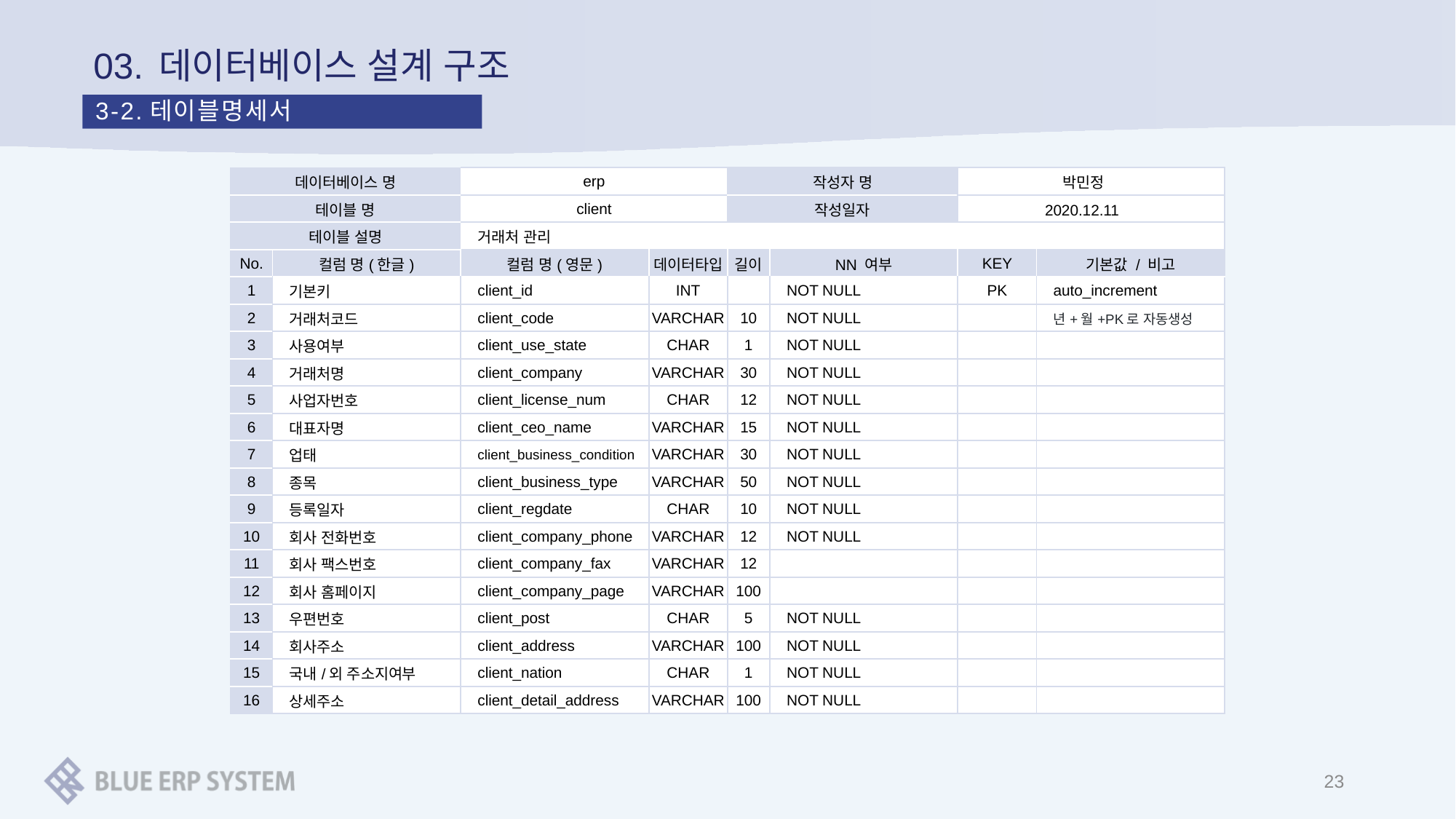

# 03. 데이터베이스 설계 구조
3-2.테이블명세서
| 데이터베이스 명 |  | erp |  | 작성자 명 |  | 박민정 |  |
| --- | --- | --- | --- | --- | --- | --- | --- |
| 테이블 명 |  | client |  | 작성일자 |  | 2020.12.11 |  |
| 테이블 설명 |  | 거래처 관리 |  |  |  |  |  |
| No. | 컬럼 명(한글) | 컬럼 명(영문) | 데이터타입 | 길이 | NN 여부 | KEY | 기본값 / 비고 |
| 1 | 기본키 | client\_id | INT |  | NOT NULL | PK | auto\_increment |
| 2 | 거래처코드 | client\_code | VARCHAR | 10 | NOT NULL |  | 년+월+PK로 자동생성 |
| 3 | 사용여부 | client\_use\_state | CHAR | 1 | NOT NULL |  |  |
| 4 | 거래처명 | client\_company | VARCHAR | 30 | NOT NULL |  |  |
| 5 | 사업자번호 | client\_license\_num | CHAR | 12 | NOT NULL |  |  |
| 6 | 대표자명 | client\_ceo\_name | VARCHAR | 15 | NOT NULL |  |  |
| 7 | 업태 | client\_business\_condition | VARCHAR | 30 | NOT NULL |  |  |
| 8 | 종목 | client\_business\_type | VARCHAR | 50 | NOT NULL |  |  |
| 9 | 등록일자 | client\_regdate | CHAR | 10 | NOT NULL |  |  |
| 10 | 회사 전화번호 | client\_company\_phone | VARCHAR | 12 | NOT NULL |  |  |
| 11 | 회사 팩스번호 | client\_company\_fax | VARCHAR | 12 |  |  |  |
| 12 | 회사 홈페이지 | client\_company\_page | VARCHAR | 100 |  |  |  |
| 13 | 우편번호 | client\_post | CHAR | 5 | NOT NULL |  |  |
| 14 | 회사주소 | client\_address | VARCHAR | 100 | NOT NULL |  |  |
| 15 | 국내/외 주소지여부 | client\_nation | CHAR | 1 | NOT NULL |  |  |
| 16 | 상세주소 | client\_detail\_address | VARCHAR | 100 | NOT NULL |  |  |
23